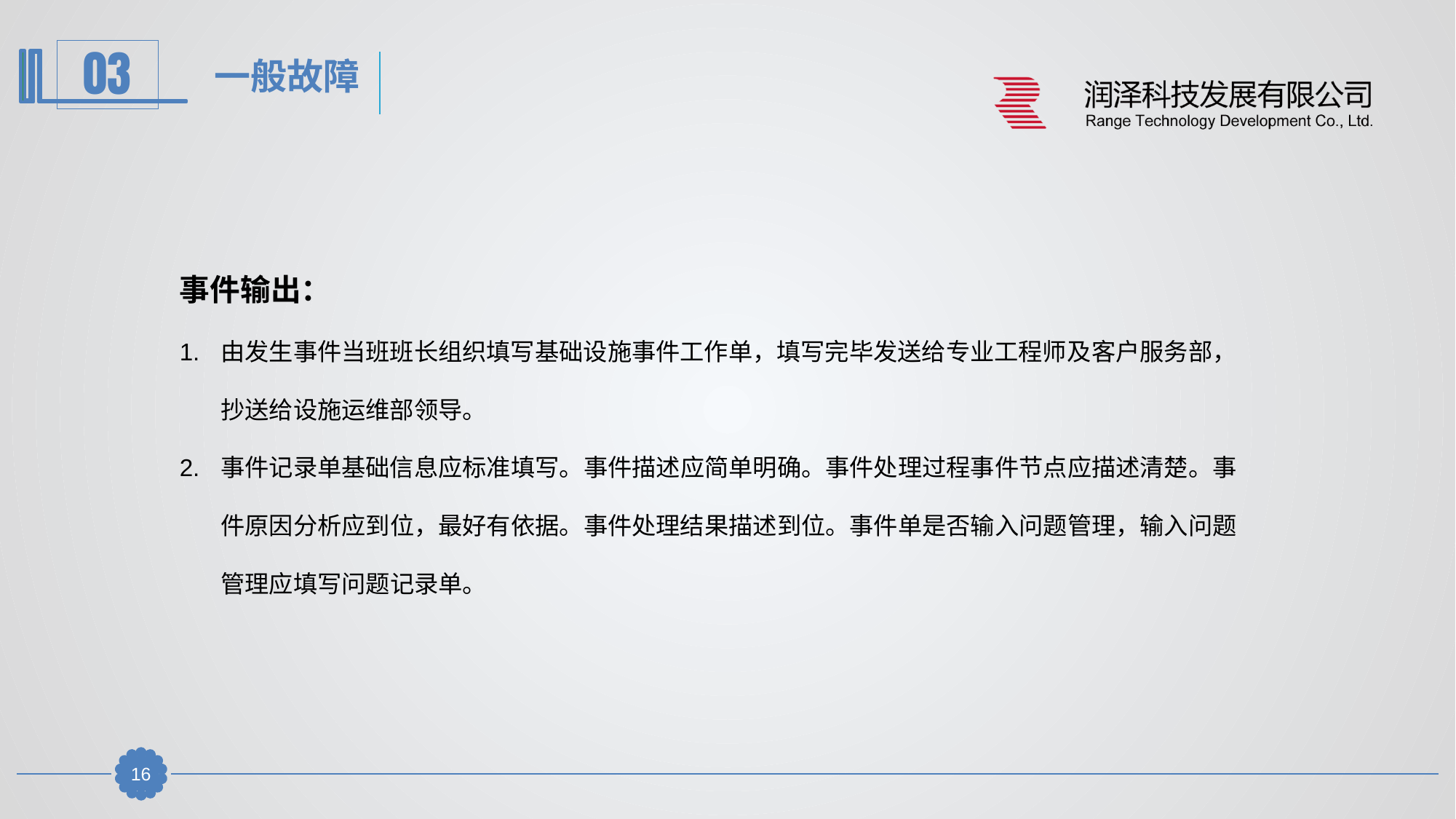

一般故障
事件输出：
由发生事件当班班长组织填写基础设施事件工作单，填写完毕发送给专业工程师及客户服务部，抄送给设施运维部领导。
事件记录单基础信息应标准填写。事件描述应简单明确。事件处理过程事件节点应描述清楚。事件原因分析应到位，最好有依据。事件处理结果描述到位。事件单是否输入问题管理，输入问题管理应填写问题记录单。
16